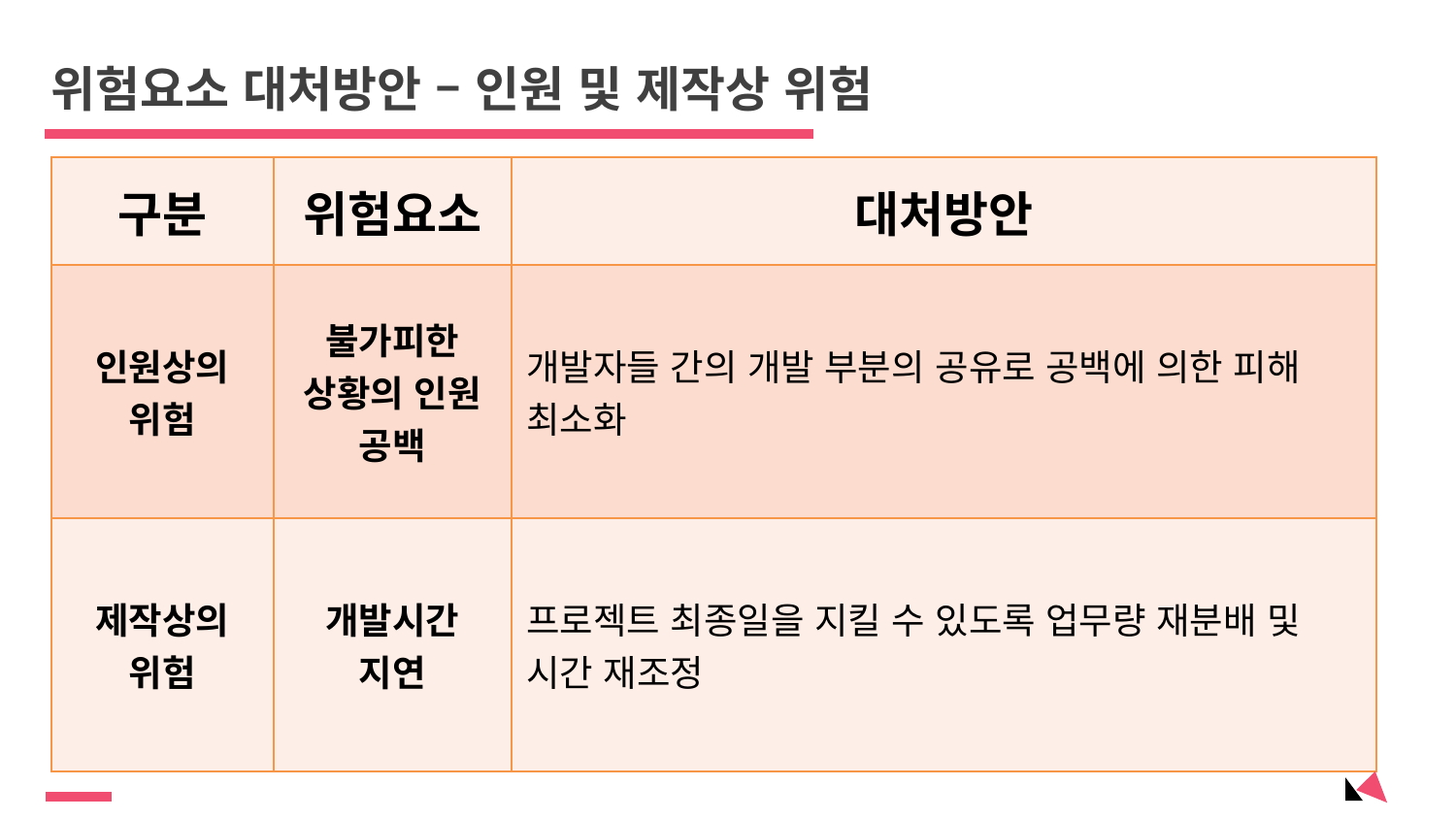

위험요소 대처방안 – 인원 및 제작상 위험
| 구분 | 위험요소 | 대처방안 |
| --- | --- | --- |
| 인원상의 위험 | 불가피한 상황의 인원 공백 | 개발자들 간의 개발 부분의 공유로 공백에 의한 피해 최소화 |
| 제작상의 위험 | 개발시간 지연 | 프로젝트 최종일을 지킬 수 있도록 업무량 재분배 및 시간 재조정 |